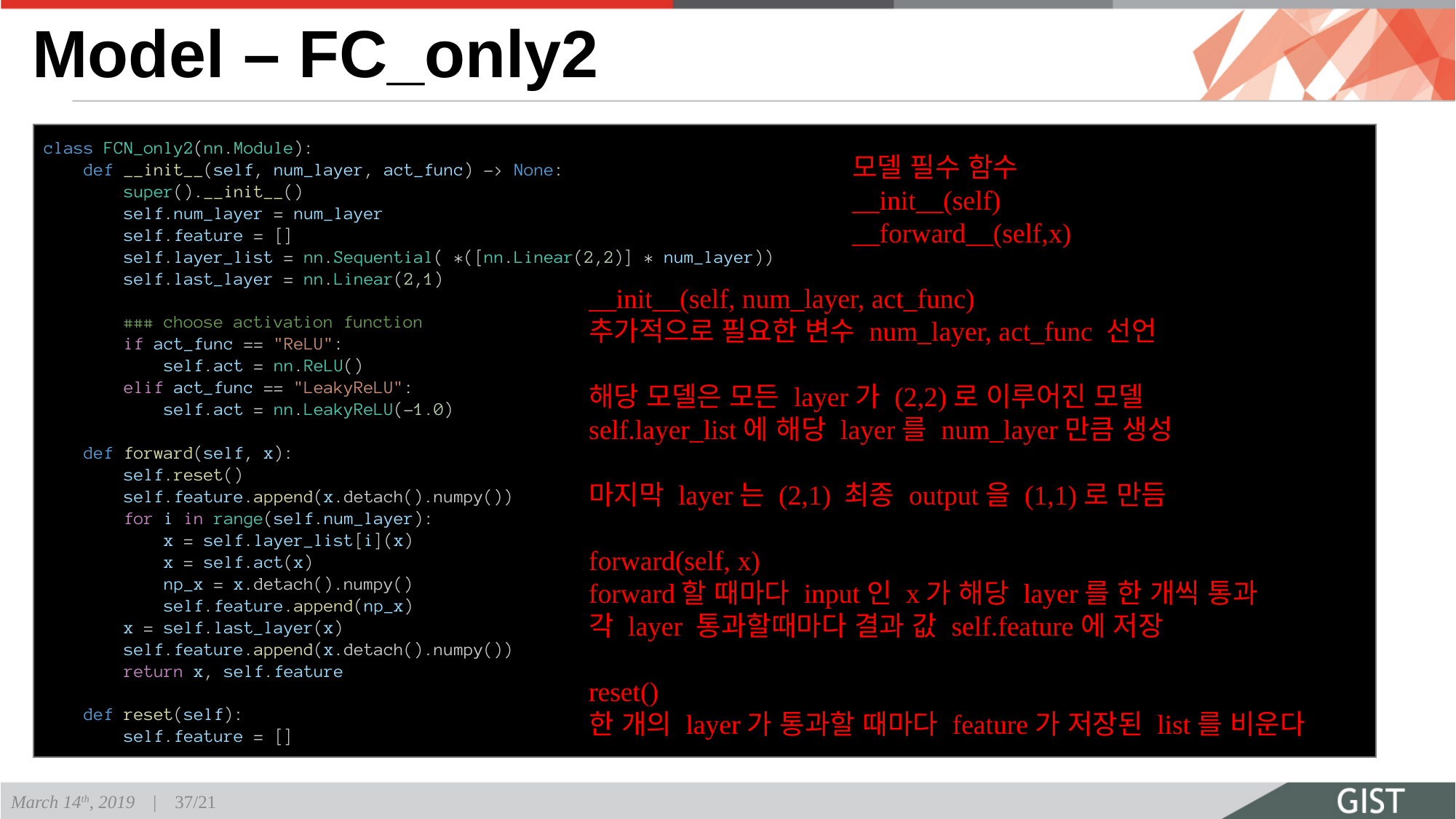

# Model – FC_only2
class FCN_only2(nn.Module):
    def __init__(self, num_layer, act_func) -> None:
        super().__init__()
        self.num_layer = num_layer
        self.feature = []
        self.layer_list = nn.Sequential( *([nn.Linear(2,2)] * num_layer))
        self.last_layer = nn.Linear(2,1)

        ### choose activation function
        if act_func == "ReLU":
            self.act = nn.ReLU()
        elif act_func == "LeakyReLU":
            self.act = nn.LeakyReLU(-1.0)

    def forward(self, x):
        self.reset()
        self.feature.append(x.detach().numpy())
        for i in range(self.num_layer):
            x = self.layer_list[i](x)
            x = self.act(x)
            np_x = x.detach().numpy()
            self.feature.append(np_x)
        x = self.last_layer(x)
        self.feature.append(x.detach().numpy())
        return x, self.feature
    def reset(self):
        self.feature = []
모델 필수 함수
__init__(self)
__forward__(self,x)
__init__(self, num_layer, act_func)
추가적으로 필요한 변수 num_layer, act_func 선언

해당 모델은 모든 layer가 (2,2)로 이루어진 모델
self.layer_list에 해당 layer를 num_layer만큼 생성

마지막 layer는 (2,1) 최종 output을 (1,1)로 만듬

forward(self, x)
forward할 때마다 input인 x가 해당 layer를 한 개씩 통과
각 layer 통과할때마다 결과 값 self.feature에 저장

reset()
한 개의 layer가 통과할 때마다 feature가 저장된 list를 비운다
March 14th, 2019    |    37/21